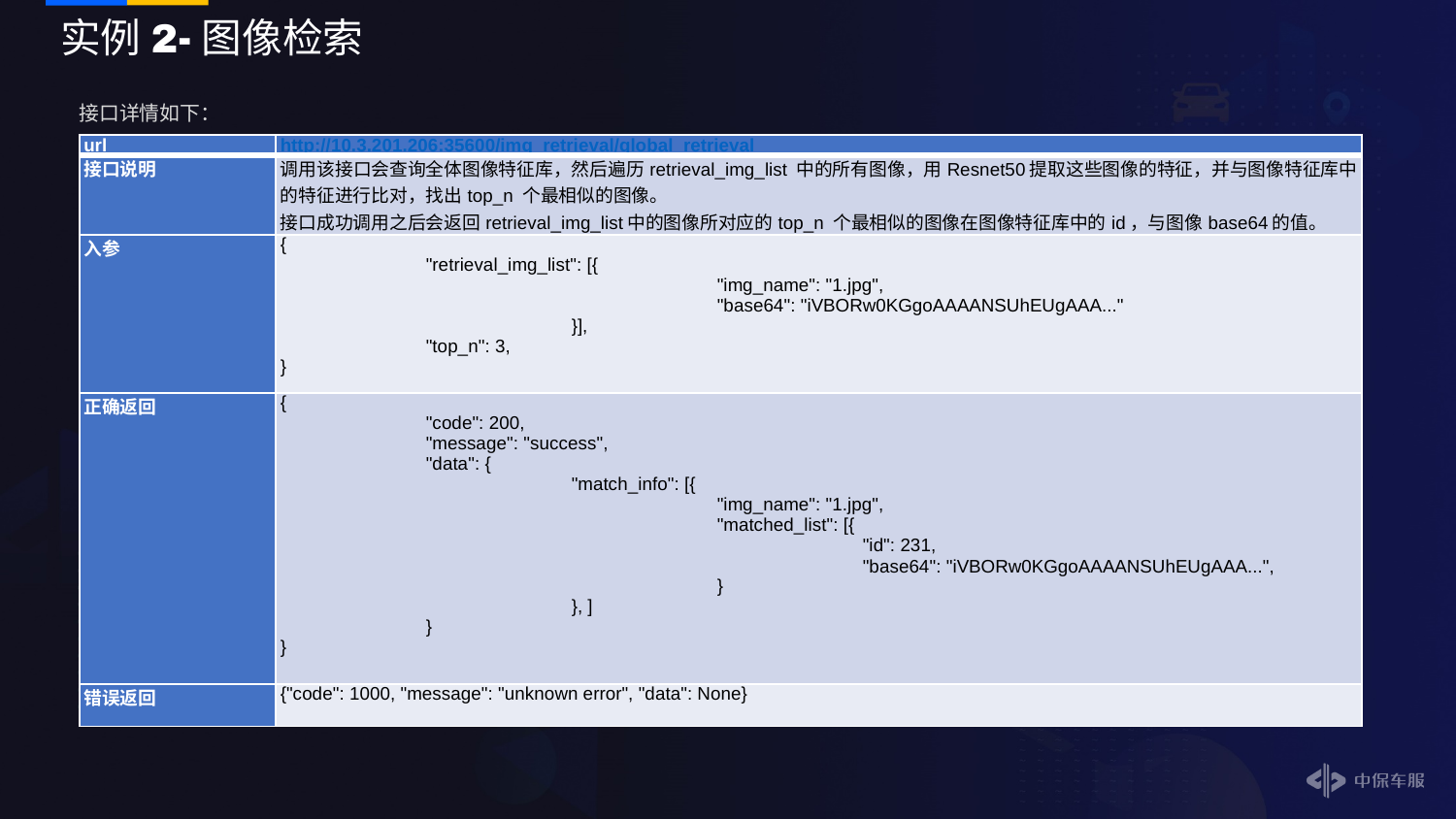

# 实例2-图像检索
接口详情如下：
| url | http://10.3.201.206:35600/img\_retrieval/global\_retrieval |
| --- | --- |
| 接口说明 | 调用该接口会查询全体图像特征库，然后遍历retrieval\_img\_list 中的所有图像，用Resnet50提取这些图像的特征，并与图像特征库中的特征进行比对，找出top\_n 个最相似的图像。 接口成功调用之后会返回retrieval\_img\_list中的图像所对应的top\_n 个最相似的图像在图像特征库中的id，与图像base64的值。 |
| 入参 | { "retrieval\_img\_list": [{ "img\_name": "1.jpg", "base64": "iVBORw0KGgoAAAANSUhEUgAAA..." }], "top\_n": 3, } |
| 正确返回 | { "code": 200, "message": "success", "data": { "match\_info": [{ "img\_name": "1.jpg", "matched\_list": [{ "id": 231, "base64": "iVBORw0KGgoAAAANSUhEUgAAA...", }   }, ] } } |
| 错误返回 | {"code": 1000, "message": "unknown error", "data": None} |